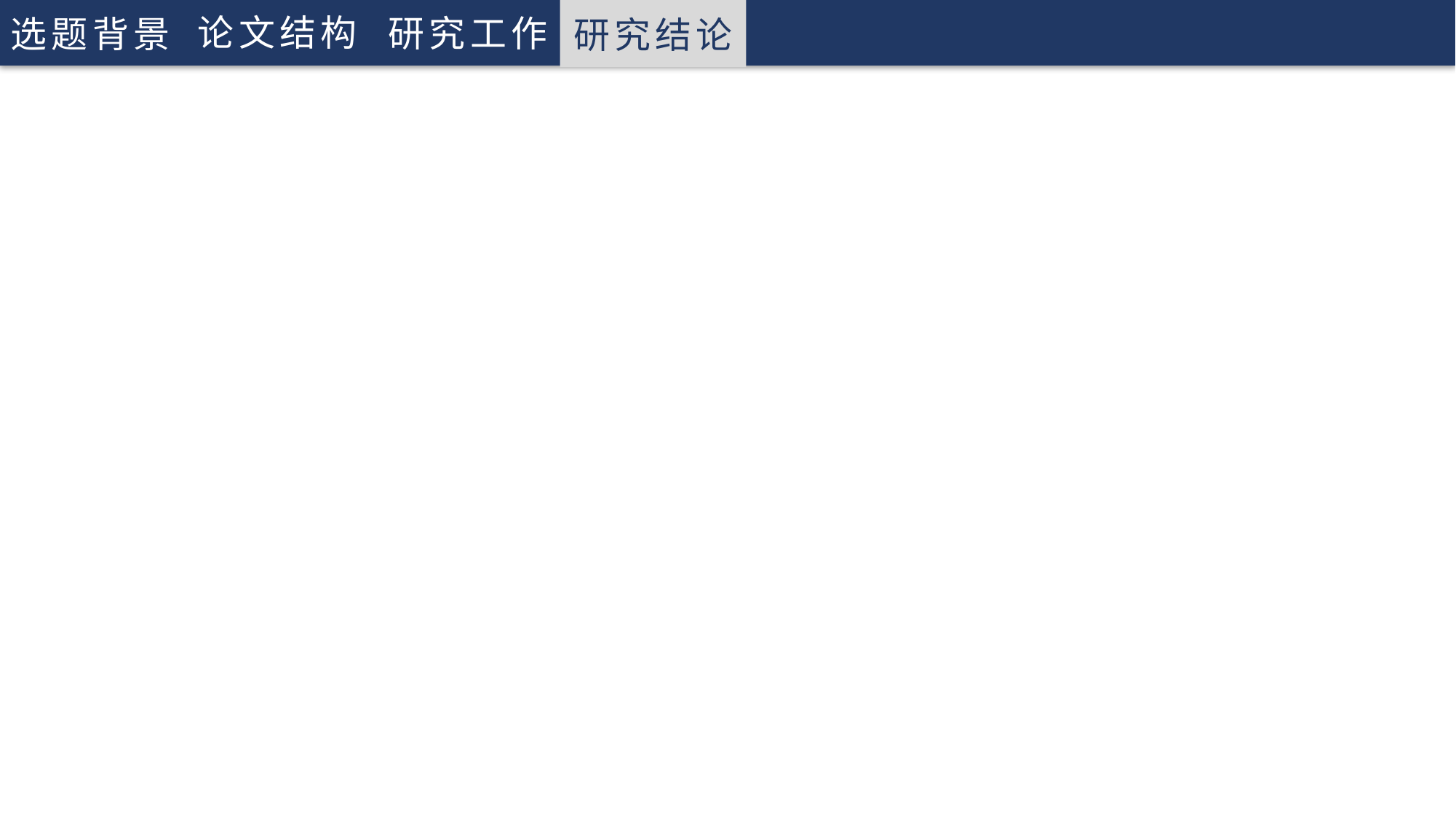

研究结论
论文结构
研究工作
研究结论
选题背景
选题背景
研究工作
研究结论

（1）本文提出的交通流量空间特征提取方法可以有效的将车辆数据集转换成道路上的交通流量并巧妙的、更切合实际的提取了道路上的交通流量的空间特征。
（2）本文设计并实现的基于深度学习的交通流量预测系统可以准确的对道路上的交通流量进行预测，其预测效果优于基线模型。
（3）在流量预测方面，时间特征与空间特征对预测结果有较大的影响；同时，交通流量的周期特征与天气特征等其他特征也对流量预测的结果有一定影响。